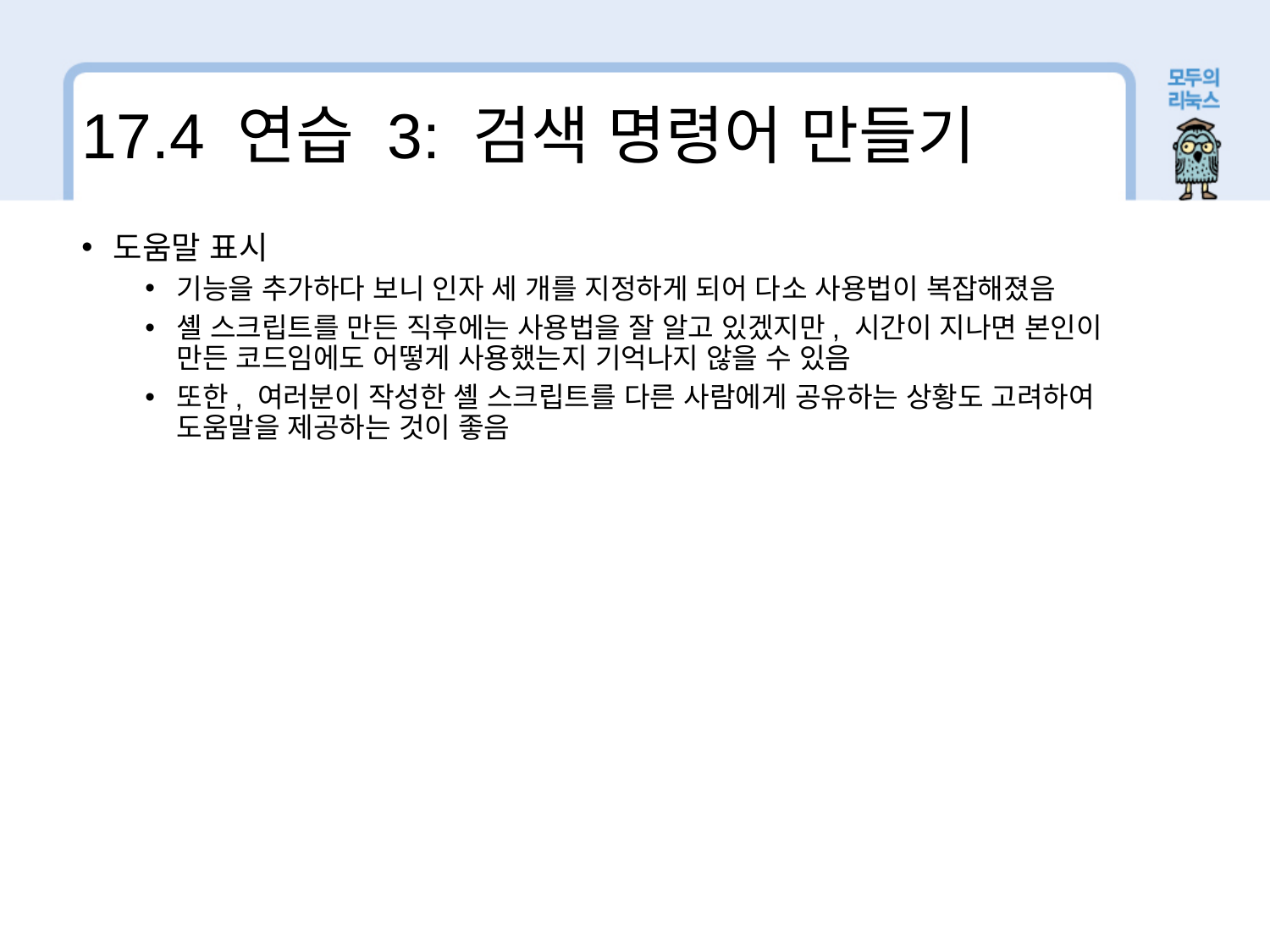

17.4 연습 3: 검색 명령어 만들기
도움말 표시
기능을 추가하다 보니 인자 세 개를 지정하게 되어 다소 사용법이 복잡해졌음
셸 스크립트를 만든 직후에는 사용법을 잘 알고 있겠지만, 시간이 지나면 본인이 만든 코드임에도 어떻게 사용했는지 기억나지 않을 수 있음
또한, 여러분이 작성한 셸 스크립트를 다른 사람에게 공유하는 상황도 고려하여 도움말을 제공하는 것이 좋음